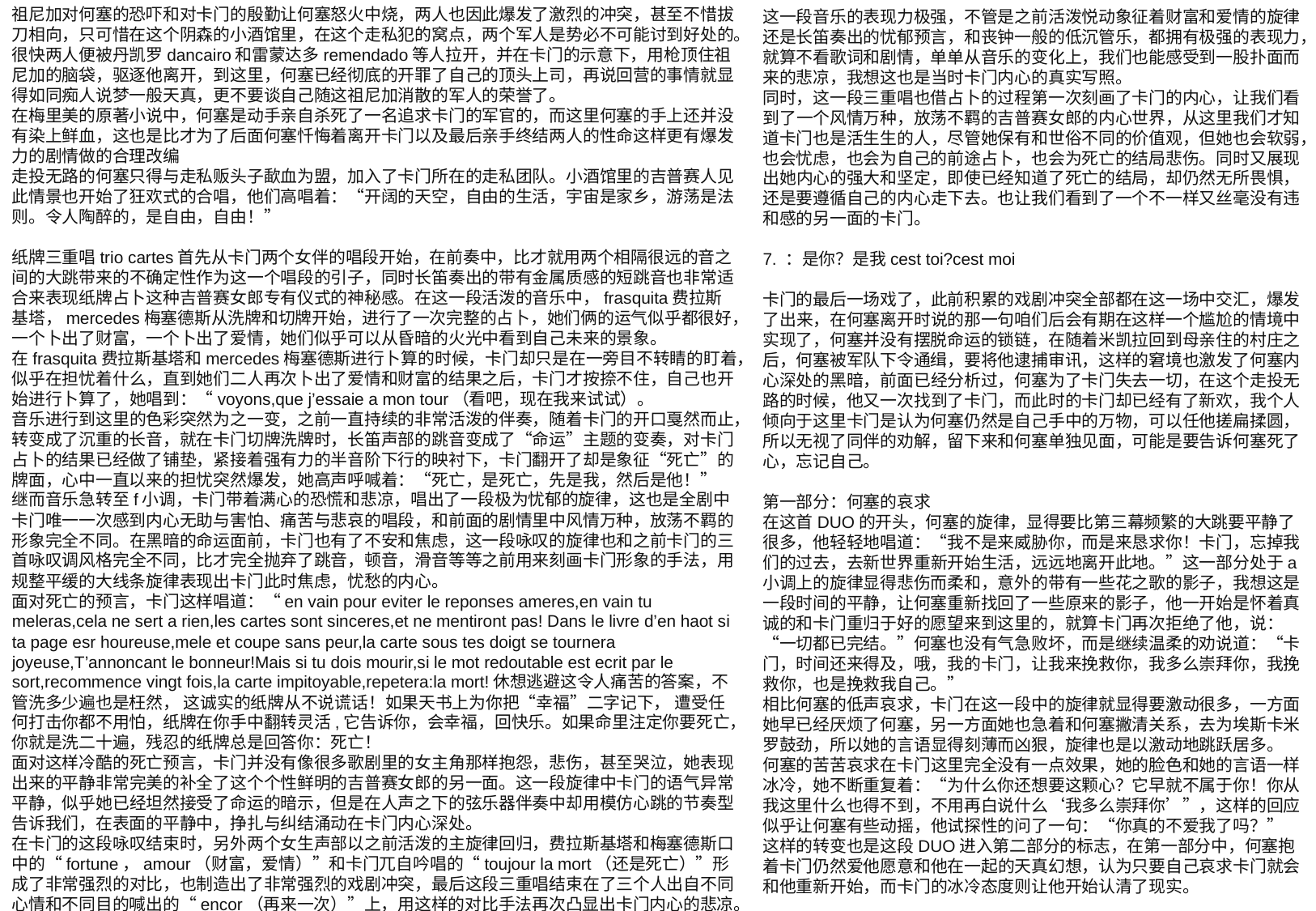

这一段音乐的表现力极强，不管是之前活泼悦动象征着财富和爱情的旋律还是长笛奏出的忧郁预言，和丧钟一般的低沉管乐，都拥有极强的表现力，就算不看歌词和剧情，单单从音乐的变化上，我们也能感受到一股扑面而来的悲凉，我想这也是当时卡门内心的真实写照。
同时，这一段三重唱也借占卜的过程第一次刻画了卡门的内心，让我们看到了一个风情万种，放荡不羁的吉普赛女郎的内心世界，从这里我们才知道卡门也是活生生的人，尽管她保有和世俗不同的价值观，但她也会软弱，也会忧虑，也会为自己的前途占卜，也会为死亡的结局悲伤。同时又展现出她内心的强大和坚定，即使已经知道了死亡的结局，却仍然无所畏惧，还是要遵循自己的内心走下去。也让我们看到了一个不一样又丝毫没有违和感的另一面的卡门。

7. ：是你？是我cest toi?cest moi

卡门的最后一场戏了，此前积累的戏剧冲突全部都在这一场中交汇，爆发了出来，在何塞离开时说的那一句咱们后会有期在这样一个尴尬的情境中实现了，何塞并没有摆脱命运的锁链，在随着米凯拉回到母亲住的村庄之后，何塞被军队下令通缉，要将他逮捕审讯，这样的窘境也激发了何塞内心深处的黑暗，前面已经分析过，何塞为了卡门失去一切，在这个走投无路的时候，他又一次找到了卡门，而此时的卡门却已经有了新欢，我个人倾向于这里卡门是认为何塞仍然是自己手中的万物，可以任他搓扁揉圆，所以无视了同伴的劝解，留下来和何塞单独见面，可能是要告诉何塞死了心，忘记自己。

第一部分：何塞的哀求
在这首DUO的开头，何塞的旋律，显得要比第三幕频繁的大跳要平静了很多，他轻轻地唱道：“我不是来威胁你，而是来恳求你！卡门，忘掉我们的过去，去新世界重新开始生活，远远地离开此地。”这一部分处于a小调上的旋律显得悲伤而柔和，意外的带有一些花之歌的影子，我想这是一段时间的平静，让何塞重新找回了一些原来的影子，他一开始是怀着真诚的和卡门重归于好的愿望来到这里的，就算卡门再次拒绝了他，说：“一切都已完结。”何塞也没有气急败坏，而是继续温柔的劝说道：“卡门，时间还来得及，哦，我的卡门，让我来挽救你，我多么崇拜你，我挽救你，也是挽救我自己。”
相比何塞的低声哀求，卡门在这一段中的旋律就显得要激动很多，一方面她早已经厌烦了何塞，另一方面她也急着和何塞撇清关系，去为埃斯卡米罗鼓劲，所以她的言语显得刻薄而凶狠，旋律也是以激动地跳跃居多。
何塞的苦苦哀求在卡门这里完全没有一点效果，她的脸色和她的言语一样冰冷，她不断重复着：“为什么你还想要这颗心？它早就不属于你！你从我这里什么也得不到，不用再白说什么‘我多么崇拜你’”，这样的回应似乎让何塞有些动摇，他试探性的问了一句：“你真的不爱我了吗？”
这样的转变也是这段DUO进入第二部分的标志，在第一部分中，何塞抱着卡门仍然爱他愿意和他在一起的天真幻想，认为只要自己哀求卡门就会和他重新开始，而卡门的冰冷态度则让他开始认清了现实。
祖尼加对何塞的恐吓和对卡门的殷勤让何塞怒火中烧，两人也因此爆发了激烈的冲突，甚至不惜拔刀相向，只可惜在这个阴森的小酒馆里，在这个走私犯的窝点，两个军人是势必不可能讨到好处的。很快两人便被丹凯罗dancairo和雷蒙达多remendado等人拉开，并在卡门的示意下，用枪顶住祖尼加的脑袋，驱逐他离开，到这里，何塞已经彻底的开罪了自己的顶头上司，再说回营的事情就显得如同痴人说梦一般天真，更不要谈自己随这祖尼加消散的军人的荣誉了。
在梅里美的原著小说中，何塞是动手亲自杀死了一名追求卡门的军官的，而这里何塞的手上还并没有染上鲜血，这也是比才为了后面何塞忏悔着离开卡门以及最后亲手终结两人的性命这样更有爆发力的剧情做的合理改编
走投无路的何塞只得与走私贩头子歃血为盟，加入了卡门所在的走私团队。小酒馆里的吉普赛人见此情景也开始了狂欢式的合唱，他们高唱着：“开阔的天空，自由的生活，宇宙是家乡，游荡是法则。令人陶醉的，是自由，自由！”

纸牌三重唱trio cartes首先从卡门两个女伴的唱段开始，在前奏中，比才就用两个相隔很远的音之间的大跳带来的不确定性作为这一个唱段的引子，同时长笛奏出的带有金属质感的短跳音也非常适合来表现纸牌占卜这种吉普赛女郎专有仪式的神秘感。在这一段活泼的音乐中，frasquita费拉斯基塔，mercedes梅塞德斯从洗牌和切牌开始，进行了一次完整的占卜，她们俩的运气似乎都很好，一个卜出了财富，一个卜出了爱情，她们似乎可以从昏暗的火光中看到自己未来的景象。
在frasquita费拉斯基塔和mercedes梅塞德斯进行卜算的时候，卡门却只是在一旁目不转睛的盯着，似乎在担忧着什么，直到她们二人再次卜出了爱情和财富的结果之后，卡门才按捺不住，自己也开始进行卜算了，她唱到：“voyons,que j’essaie a mon tour（看吧，现在我来试试）。
音乐进行到这里的色彩突然为之一变，之前一直持续的非常活泼的伴奏，随着卡门的开口戛然而止，转变成了沉重的长音，就在卡门切牌洗牌时，长笛声部的跳音变成了“命运”主题的变奏，对卡门占卜的结果已经做了铺垫，紧接着强有力的半音阶下行的映衬下，卡门翻开了却是象征“死亡”的牌面，心中一直以来的担忧突然爆发，她高声呼喊着：“死亡，是死亡，先是我，然后是他！”
继而音乐急转至f小调，卡门带着满心的恐慌和悲凉，唱出了一段极为忧郁的旋律，这也是全剧中卡门唯一一次感到内心无助与害怕、痛苦与悲哀的唱段，和前面的剧情里中风情万种，放荡不羁的形象完全不同。在黑暗的命运面前，卡门也有了不安和焦虑，这一段咏叹的旋律也和之前卡门的三首咏叹调风格完全不同，比才完全抛弃了跳音，顿音，滑音等等之前用来刻画卡门形象的手法，用规整平缓的大线条旋律表现出卡门此时焦虑，忧愁的内心。
面对死亡的预言，卡门这样唱道：“en vain pour eviter le reponses ameres,en vain tu meleras,cela ne sert a rien,les cartes sont sinceres,et ne mentiront pas! Dans le livre d’en haot si ta page esr houreuse,mele et coupe sans peur,la carte sous tes doigt se tournera joyeuse,T’annoncant le bonneur!Mais si tu dois mourir,si le mot redoutable est ecrit par le sort,recommence vingt fois,la carte impitoyable,repetera:la mort!休想逃避这令人痛苦的答案，不管洗多少遍也是枉然， 这诚实的纸牌从不说谎话！如果天书上为你把“幸福”二字记下， 遭受任何打击你都不用怕，纸牌在你手中翻转灵活,它告诉你，会幸福，回快乐。如果命里注定你要死亡，你就是洗二十遍，残忍的纸牌总是回答你：死亡！
面对这样冷酷的死亡预言，卡门并没有像很多歌剧里的女主角那样抱怨，悲伤，甚至哭泣，她表现出来的平静非常完美的补全了这个个性鲜明的吉普赛女郎的另一面。这一段旋律中卡门的语气异常平静，似乎她已经坦然接受了命运的暗示，但是在人声之下的弦乐器伴奏中却用模仿心跳的节奏型告诉我们，在表面的平静中，挣扎与纠结涌动在卡门内心深处。
在卡门的这段咏叹结束时，另外两个女生声部以之前活泼的主旋律回归，费拉斯基塔和梅塞德斯口中的“fortune，amour（财富，爱情）”和卡门兀自吟唱的“toujour la mort（还是死亡）”形成了非常强烈的对比，也制造出了非常强烈的戏剧冲突，最后这段三重唱结束在了三个人出自不同心情和不同目的喊出的“encor（再来一次）”上，用这样的对比手法再次凸显出卡门内心的悲凉。